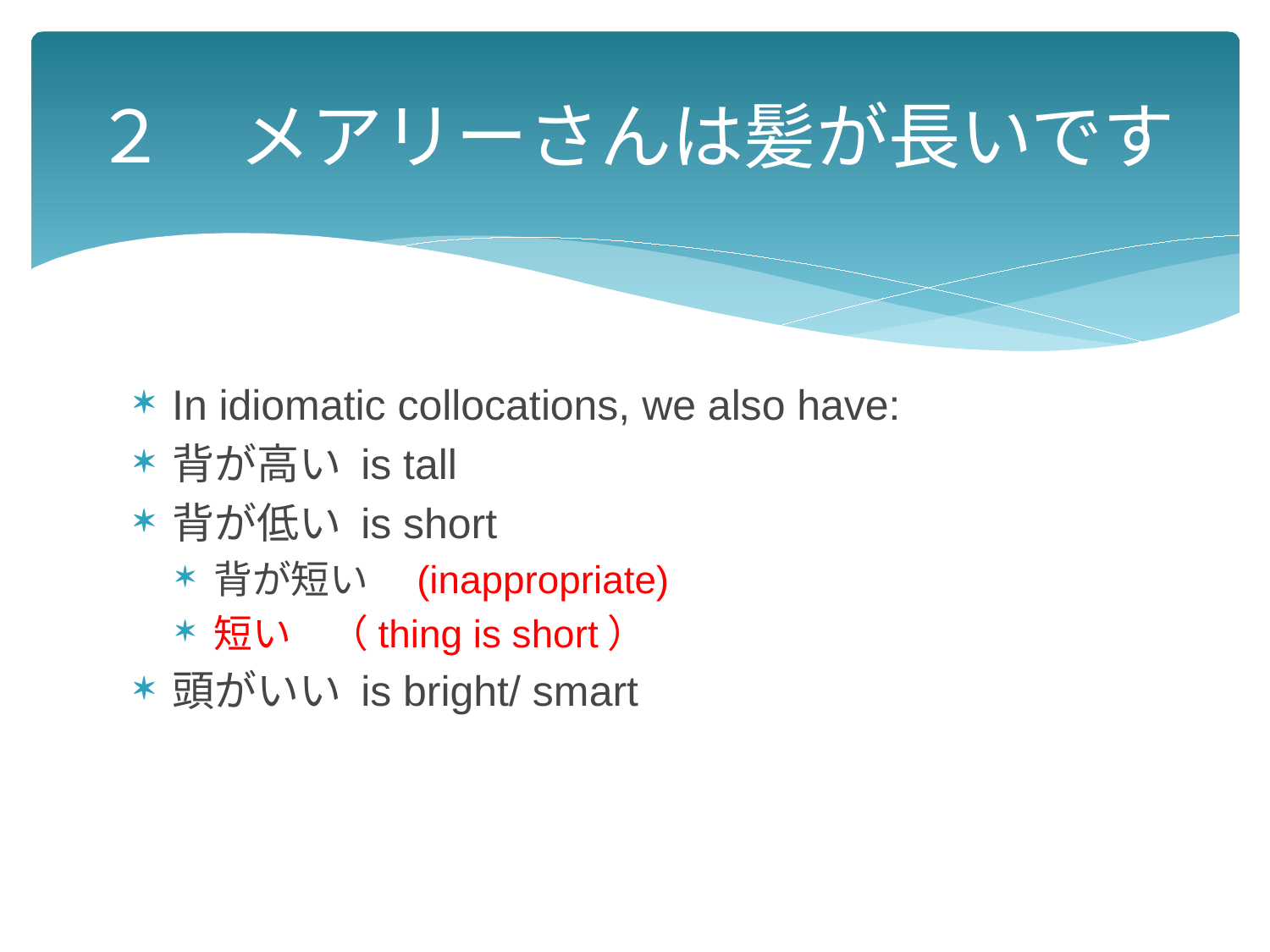

# ２　メアリーさんは髪が長いです
In idiomatic collocations, we also have:
背が高い is tall
背が低い is short
背が短い　(inappropriate)
短い　（thing is short）
頭がいい is bright/ smart